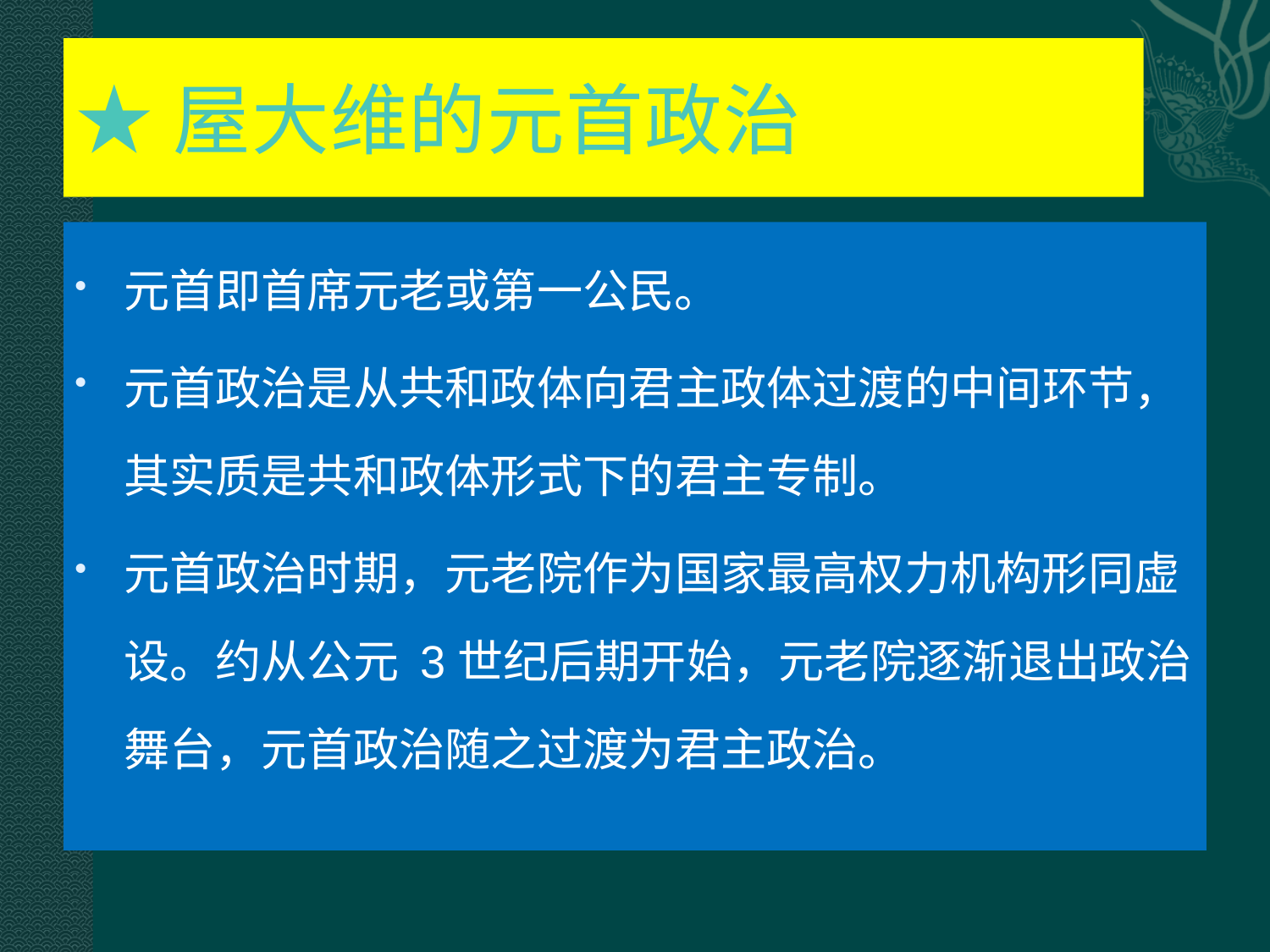

# ★屋大维的元首政治
元首即首席元老或第一公民。
元首政治是从共和政体向君主政体过渡的中间环节，其实质是共和政体形式下的君主专制。
元首政治时期，元老院作为国家最高权力机构形同虚设。约从公元 3世纪后期开始，元老院逐渐退出政治舞台，元首政治随之过渡为君主政治。